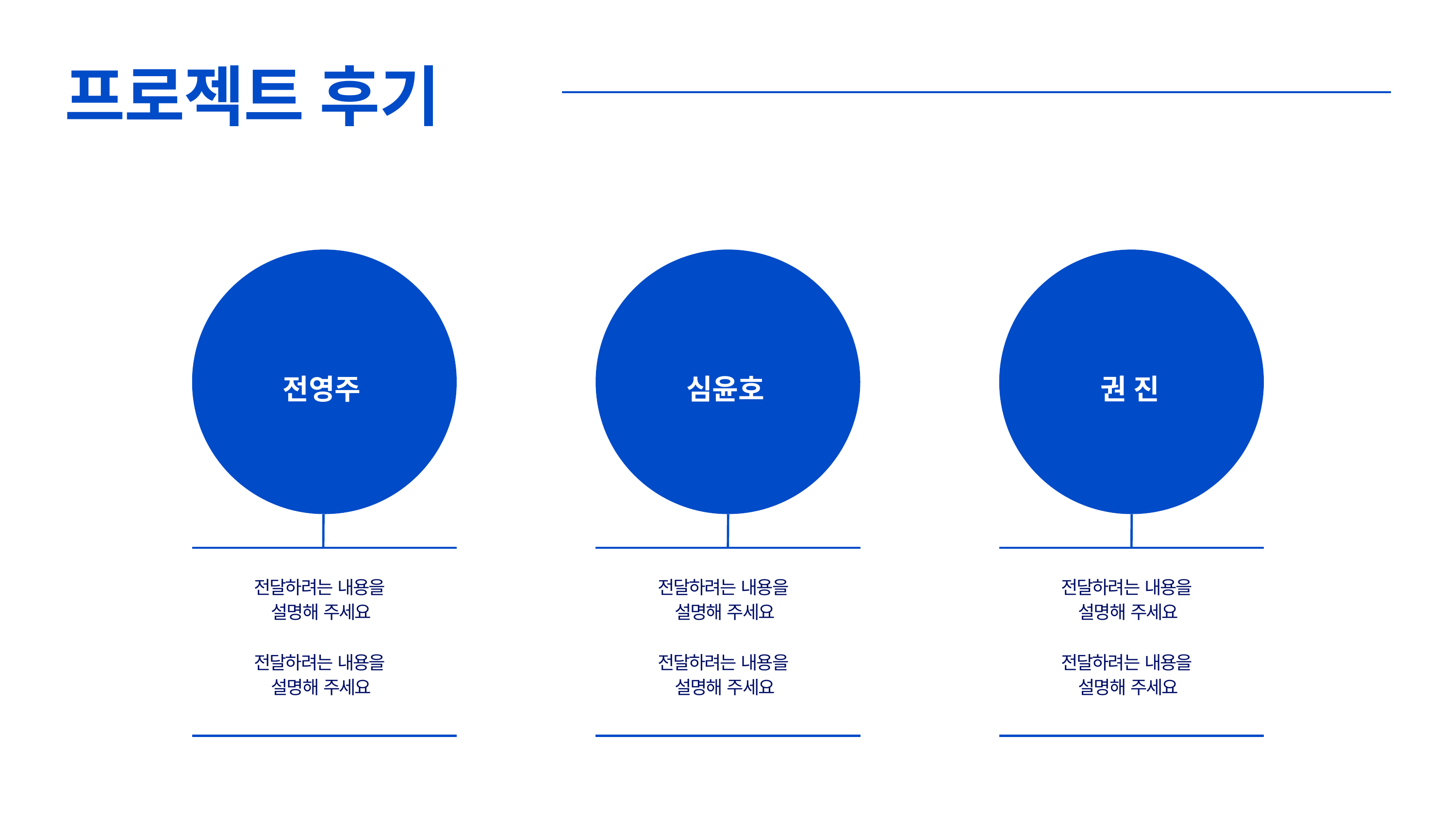

# 프로젝트 후기

전영주
심윤호
권 진

전달하려는 내용을  설명해 주세요
전달하려는 내용을  설명해 주세요
전달하려는 내용을  설명해 주세요
전달하려는 내용을  설명해 주세요
전달하려는 내용을  설명해 주세요
전달하려는 내용을  설명해 주세요